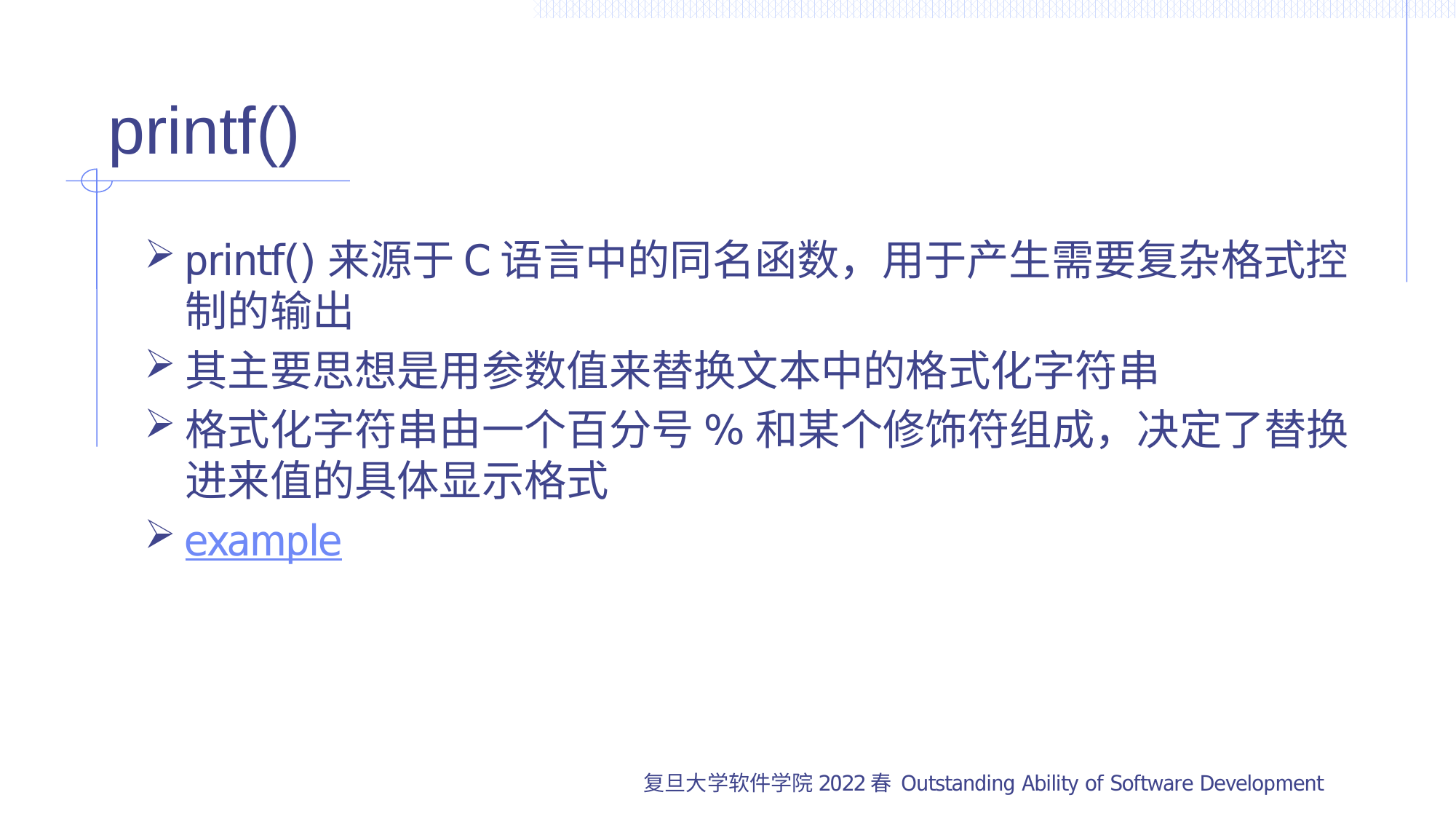

# printf()
printf()来源于C语言中的同名函数，用于产生需要复杂格式控制的输出
其主要思想是用参数值来替换文本中的格式化字符串
格式化字符串由一个百分号%和某个修饰符组成，决定了替换进来值的具体显示格式
example